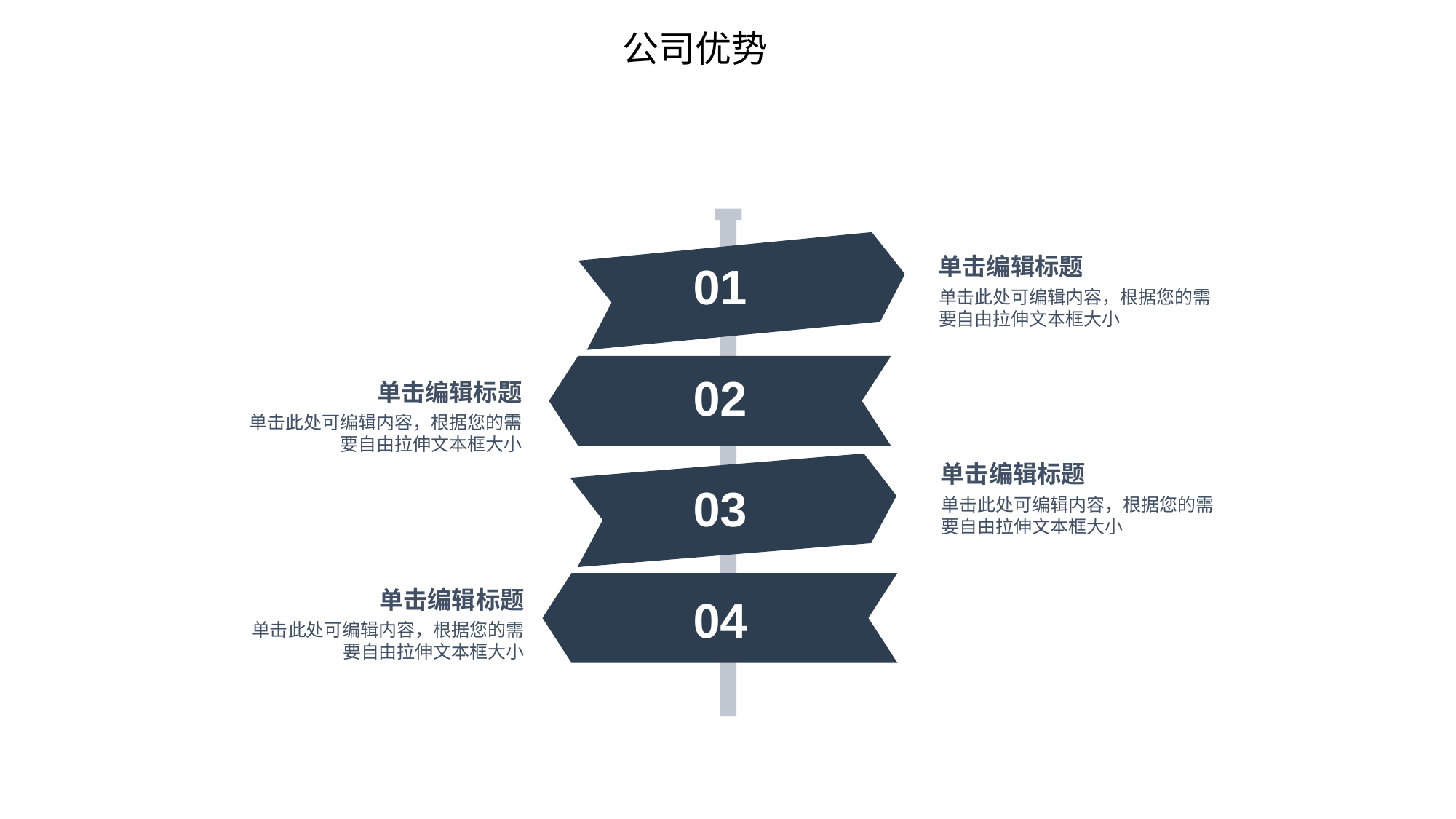

公司优势

单击编辑标题
01
单击此处可编辑内容，根据您的需要自由拉伸文本框大小

02
单击编辑标题
单击此处可编辑内容，根据您的需要自由拉伸文本框大小
单击编辑标题

03
单击此处可编辑内容，根据您的需要自由拉伸文本框大小

单击编辑标题
04
单击此处可编辑内容，根据您的需要自由拉伸文本框大小